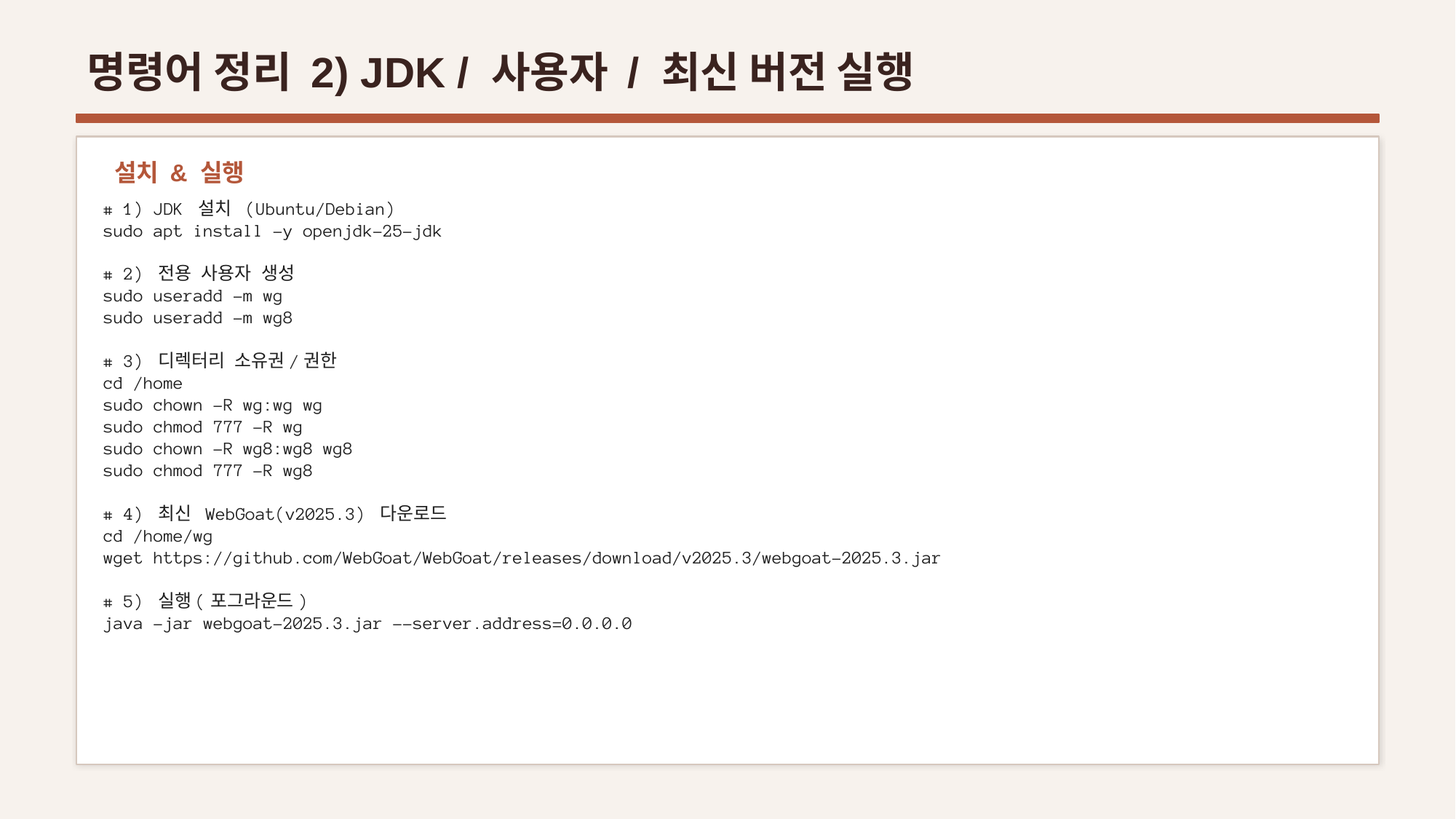

명령어 정리 2) JDK / 사용자 / 최신 버전 실행

설치 & 실행
# 1) JDK 설치 (Ubuntu/Debian)
sudo apt install -y openjdk-25-jdk

# 2) 전용 사용자 생성
sudo useradd -m wg
sudo useradd -m wg8

# 3) 디렉터리 소유권/권한
cd /home
sudo chown -R wg:wg wg
sudo chmod 777 -R wg
sudo chown -R wg8:wg8 wg8
sudo chmod 777 -R wg8

# 4) 최신 WebGoat(v2025.3) 다운로드
cd /home/wg
wget https://github.com/WebGoat/WebGoat/releases/download/v2025.3/webgoat-2025.3.jar

# 5) 실행(포그라운드)
java -jar webgoat-2025.3.jar --server.address=0.0.0.0